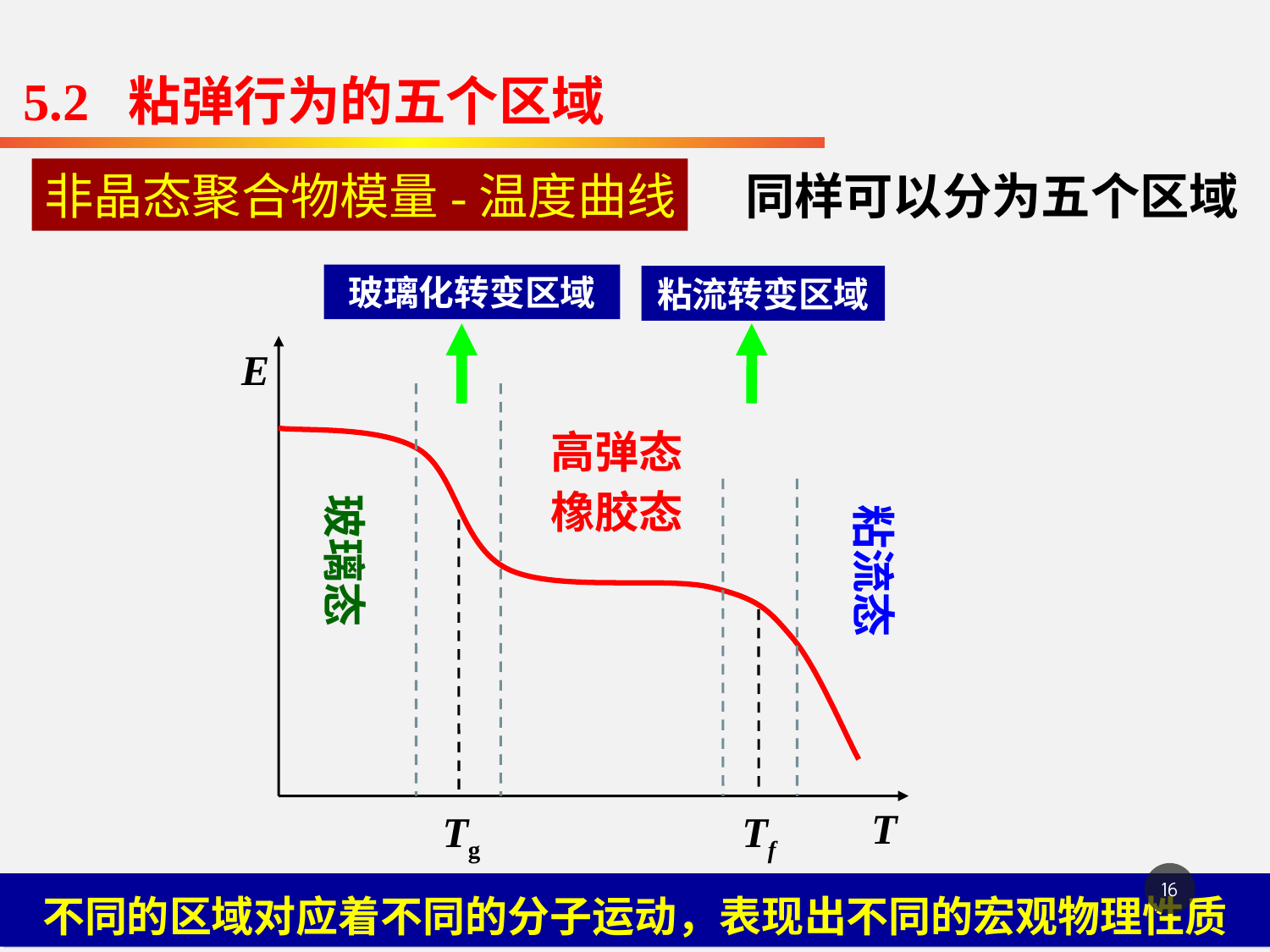

5.2  粘弹行为的五个区域
非晶态聚合物模量-温度曲线
同样可以分为五个区域
玻璃化转变区域
粘流转变区域

E
T

高弹态
橡胶态

玻璃态
粘流态

Tg
Tf
16
不同的区域对应着不同的分子运动，表现出不同的宏观物理性质